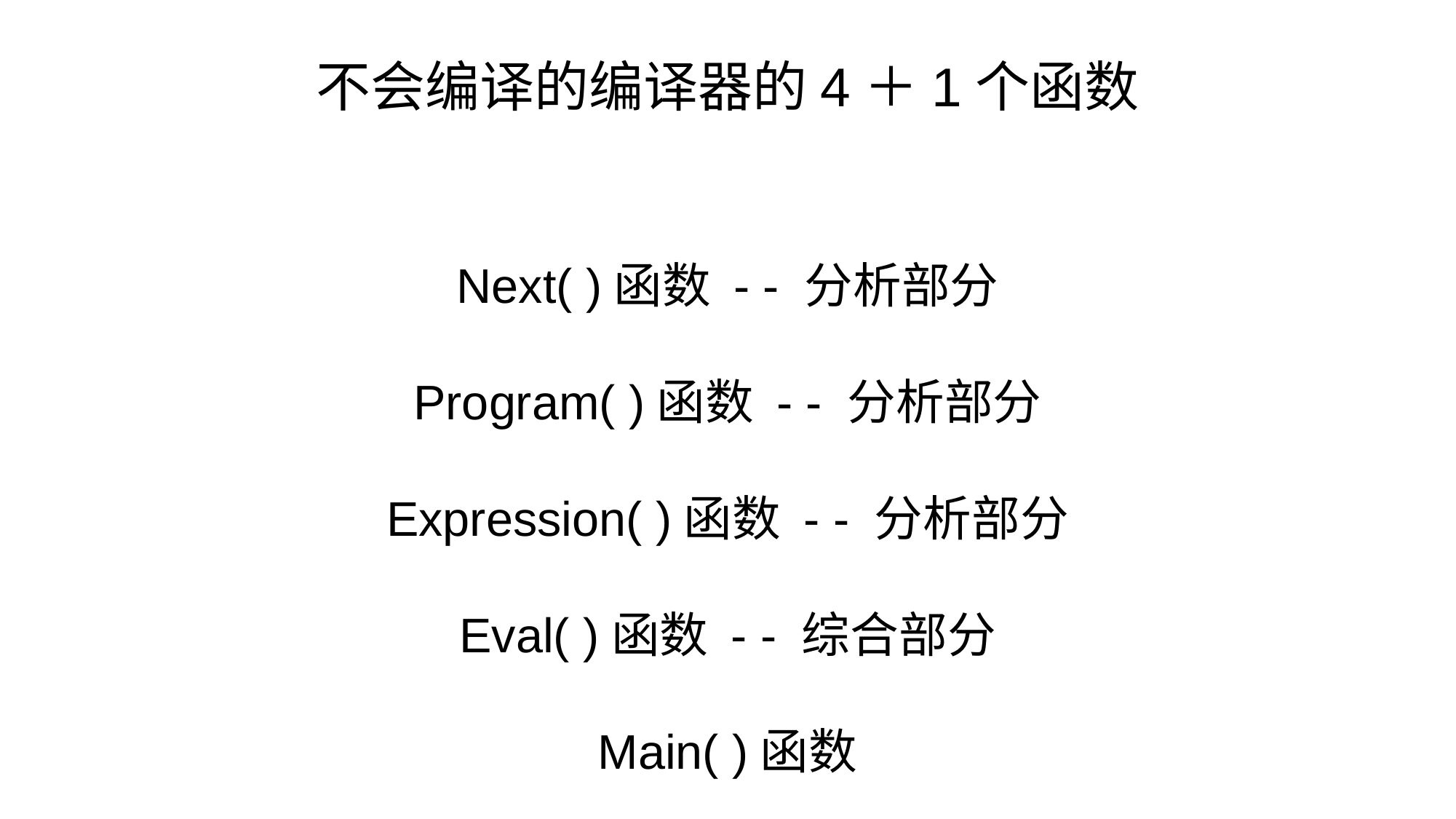

不会编译的编译器的4＋1个函数
Next( )函数 - - 分析部分
Program( )函数 - - 分析部分
Expression( )函数 - - 分析部分
Eval( )函数 - - 综合部分
Main( )函数